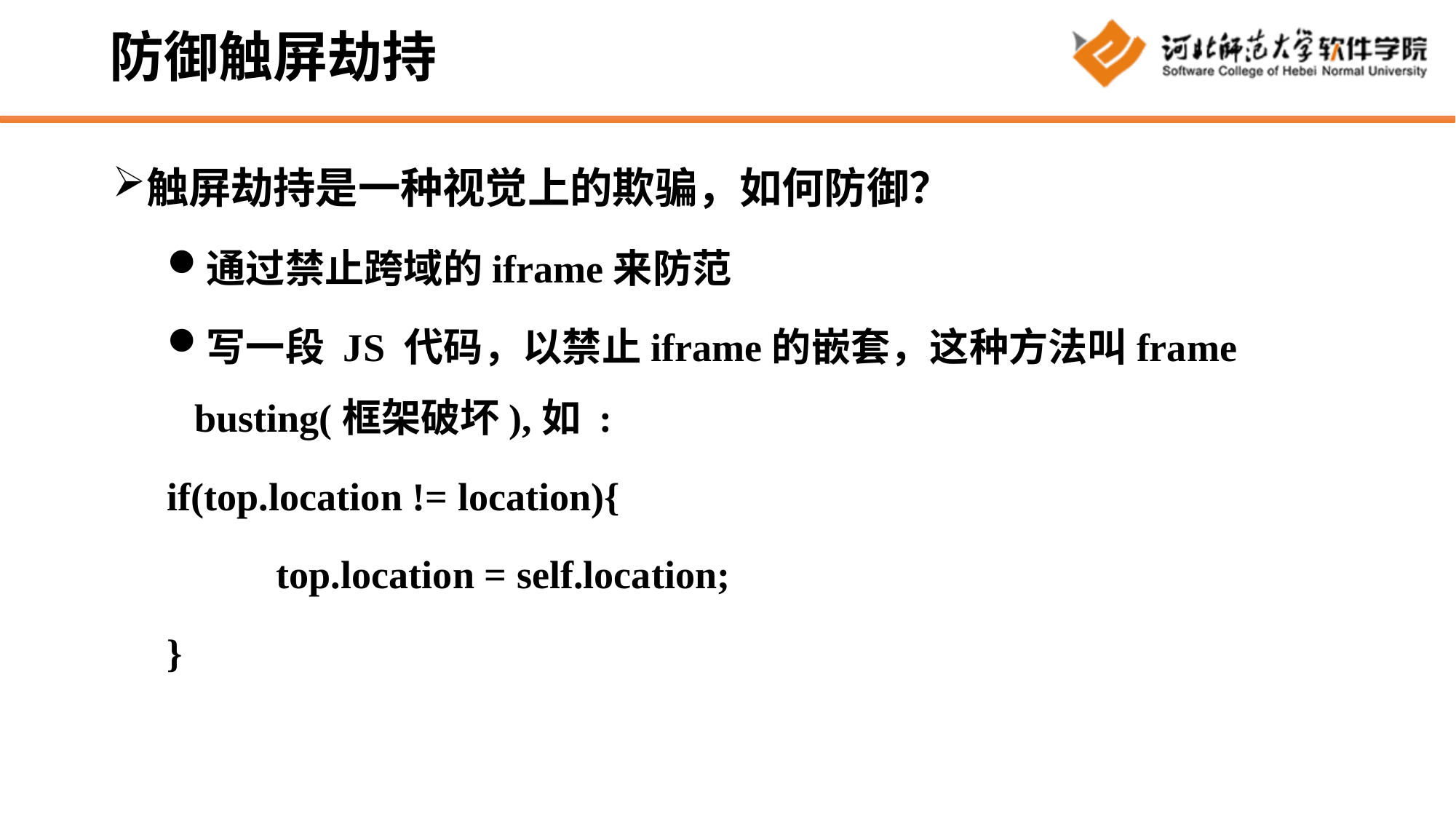

# 防御触屏劫持
触屏劫持是一种视觉上的欺骗，如何防御？
通过禁止跨域的iframe来防范
写一段 JS 代码，以禁止iframe的嵌套，这种方法叫frame busting(框架破坏),如 :
if(top.location != location){
	top.location = self.location;
}